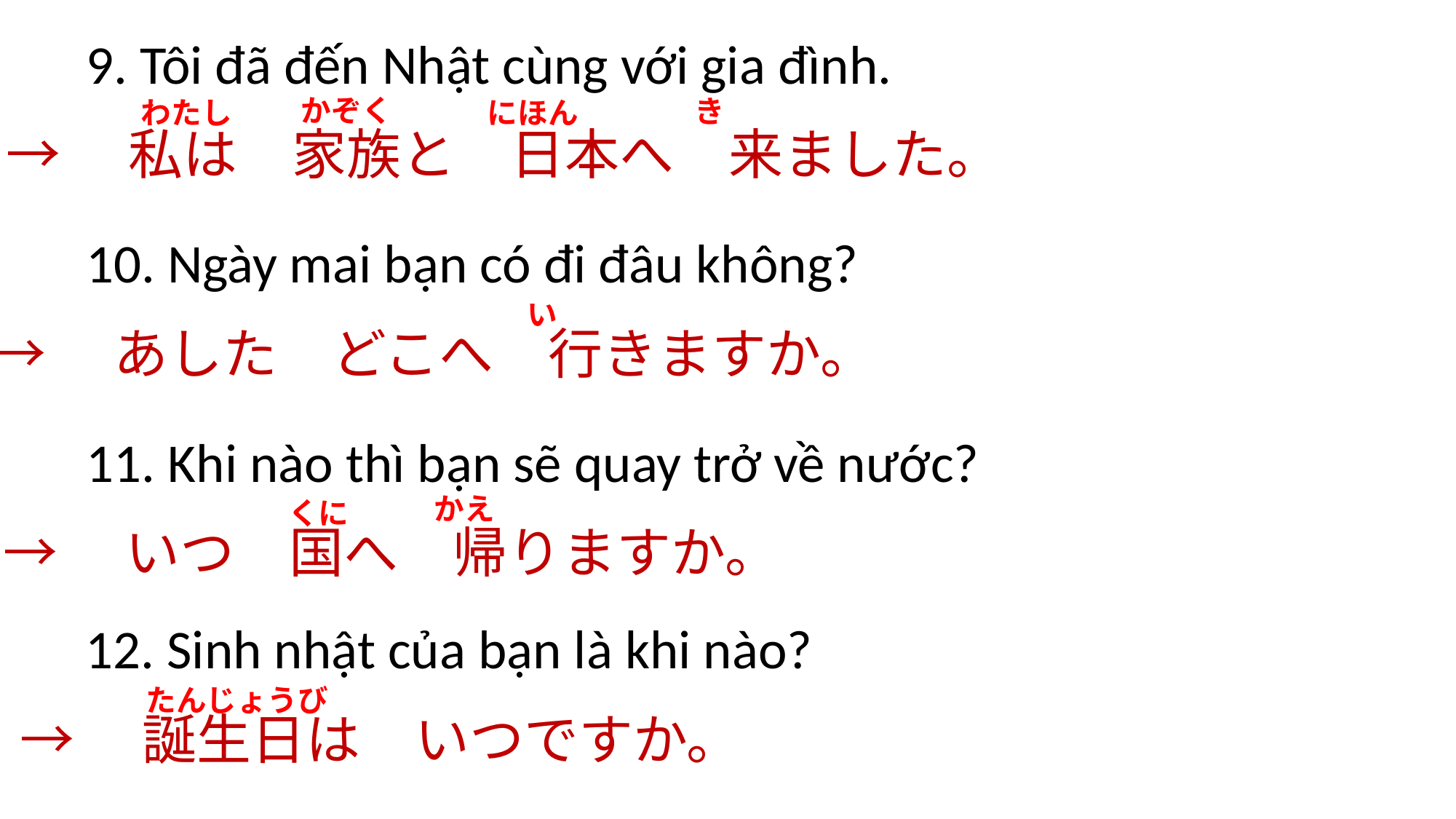

9. Tôi đã đến Nhật cùng với gia đình.
かぞく
き
わたし
にほん
→　私は　家族と　日本へ　来ました。
10. Ngày mai bạn có đi đâu không?
い
→　あした　どこへ　行きますか。
11. Khi nào thì bạn sẽ quay trở về nước?
かえ
くに
→　いつ　国へ　帰りますか。
12. Sinh nhật của bạn là khi nào?
たんじょうび
→　誕生日は　いつですか。